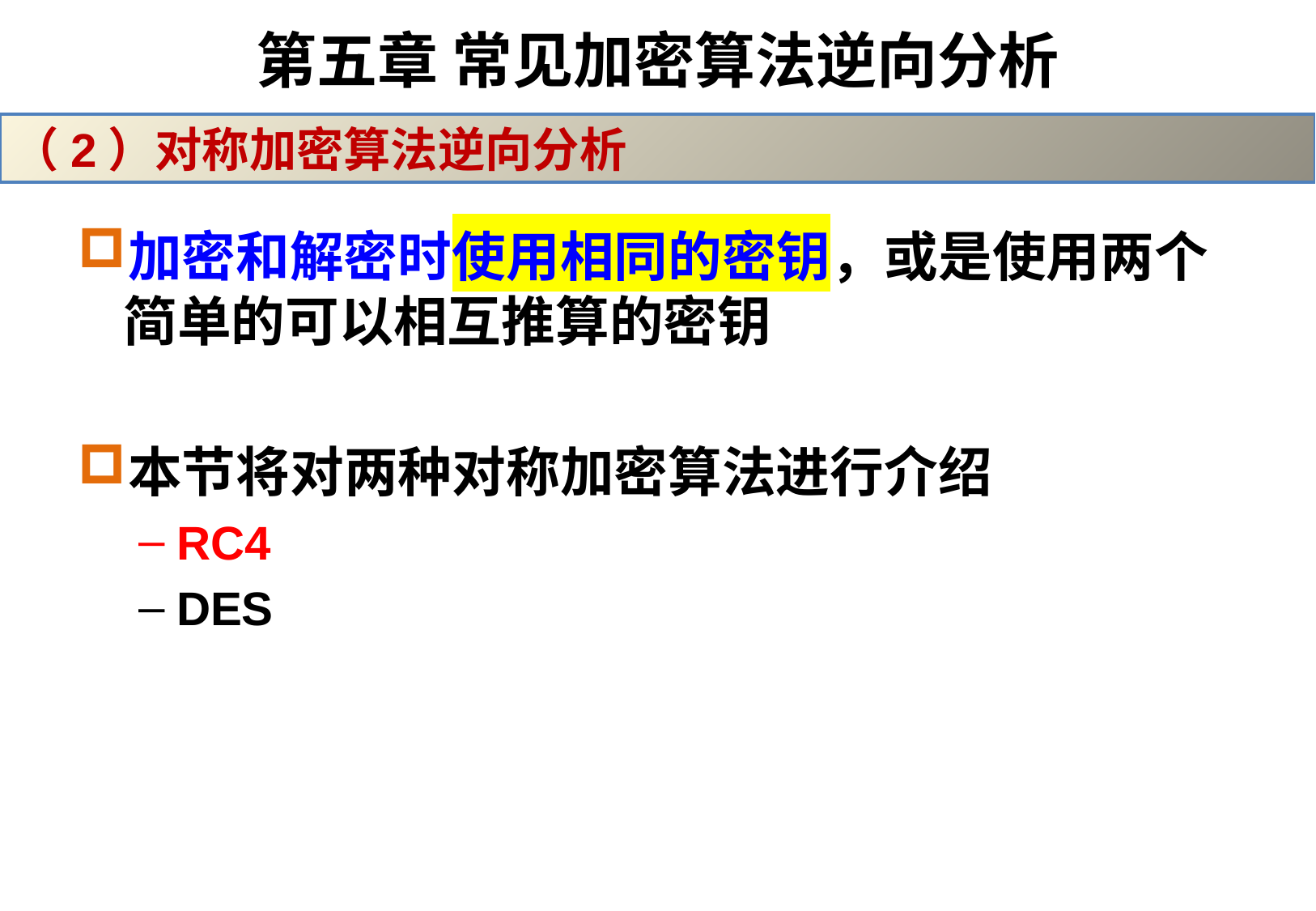

# 第五章 常见加密算法逆向分析
（2）对称加密算法逆向分析
加密和解密时使用相同的密钥，或是使用两个简单的可以相互推算的密钥

本节将对两种对称加密算法进行介绍
RC4
DES